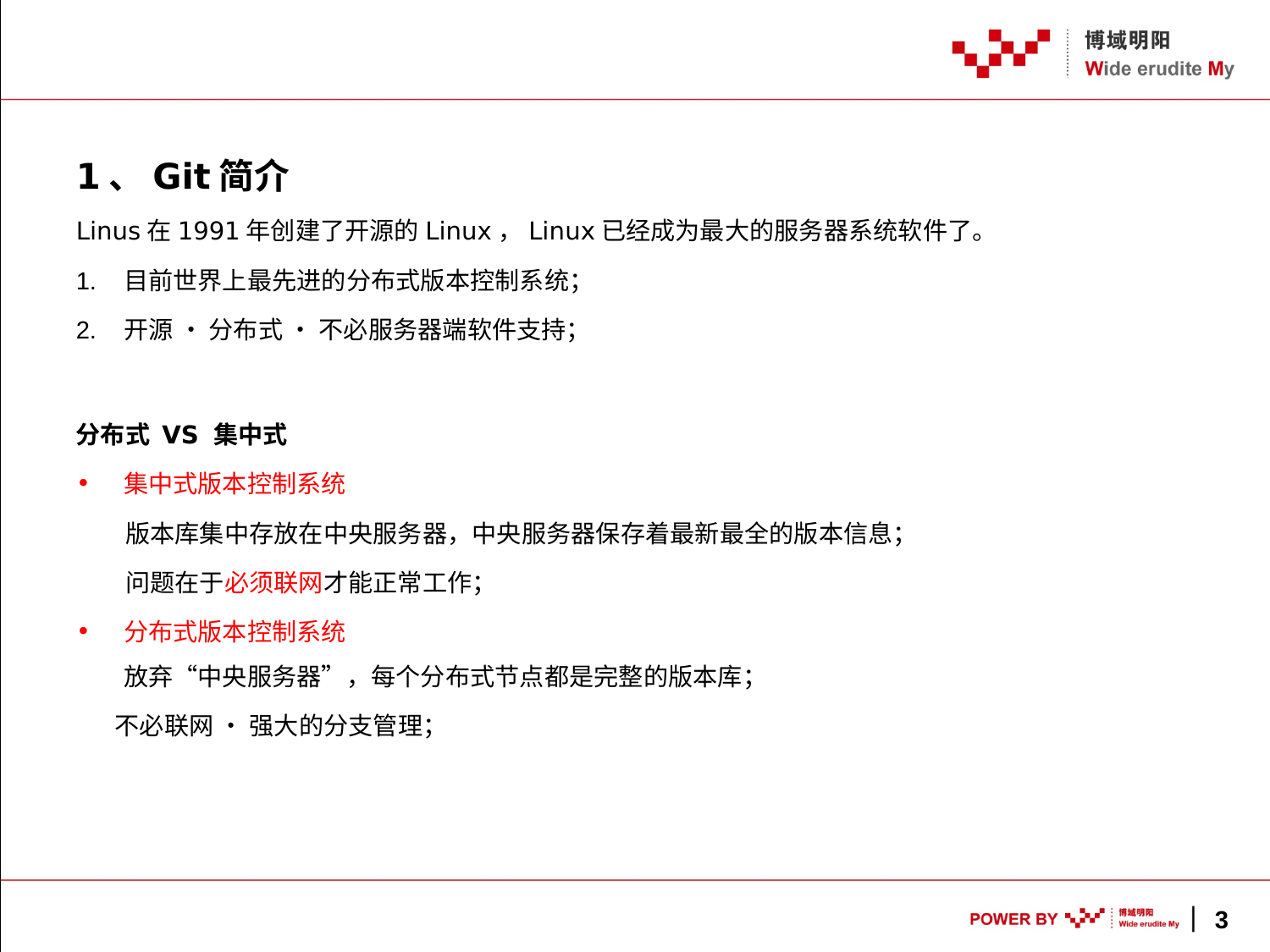

1、Git简介
Linus在1991年创建了开源的Linux，Linux已经成为最大的服务器系统软件了。
目前世界上最先进的分布式版本控制系统；
开源 • 分布式 • 不必服务器端软件支持；

分布式 VS 集中式
集中式版本控制系统
　　版本库集中存放在中央服务器，中央服务器保存着最新最全的版本信息；
　　问题在于必须联网才能正常工作；
分布式版本控制系统
放弃“中央服务器”，每个分布式节点都是完整的版本库；
      不必联网 • 强大的分支管理；

3